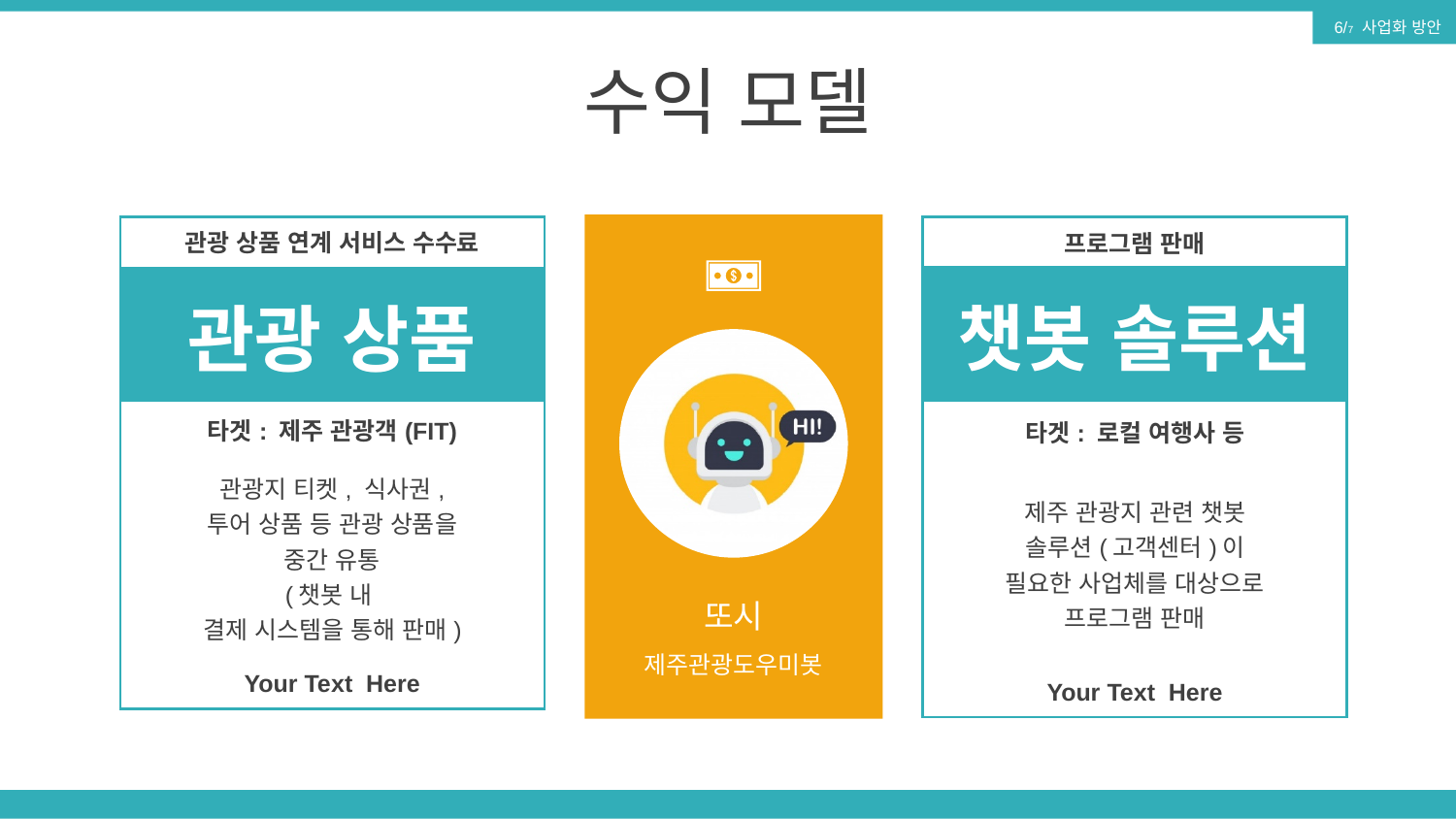

6/7 사업화 방안
수익 모델

또시
제주관광도우미봇
| 관광 상품 연계 서비스 수수료 |  |  |
| --- | --- | --- |
| 관광 상품 |  |  |
|  | 타겟: 제주 관광객(FIT) |  |
|  | 관광지 티켓, 식사권, 투어 상품 등 관광 상품을 중간 유통 (챗봇 내 결제 시스템을 통해 판매) |  |
|  |  |  |
|  |  |  |
| Your Text Here |  |  |
| 프로그램 판매 |  |  |
| --- | --- | --- |
| 챗봇 솔루션 |  |  |
|  | 타겟: 로컬 여행사 등 |  |
|  | 제주 관광지 관련 챗봇 솔루션(고객센터)이 필요한 사업체를 대상으로 프로그램 판매 |  |
|  |  |  |
|  |  |  |
| Your Text Here |  |  |